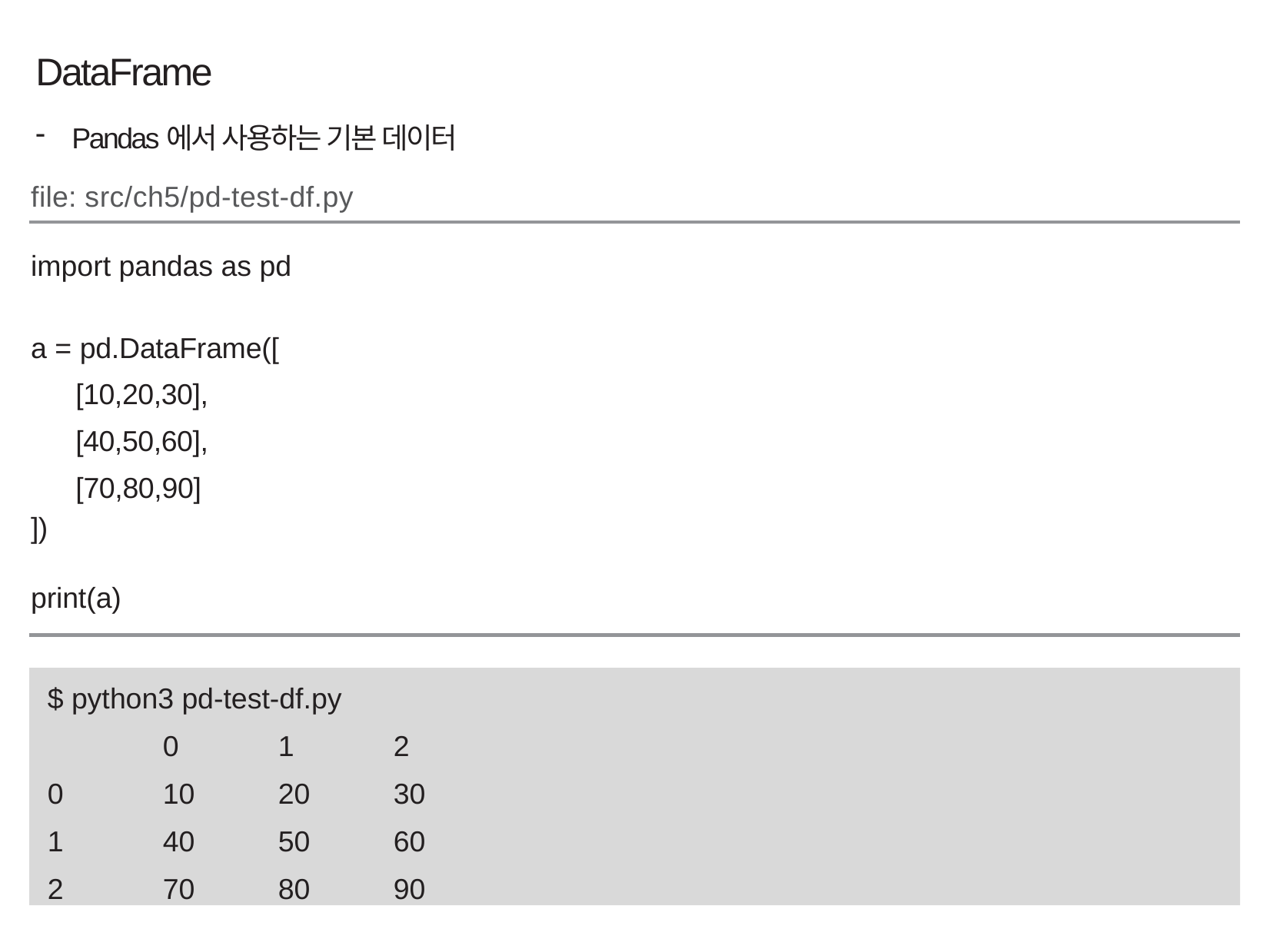

DataFrame
Pandas에서 사용하는 기본 데이터
file: src/ch5/pd-test-df.py

import pandas as pd

a = pd.DataFrame([
[10,20,30],
[40,50,60],
[70,80,90]
])

print(a)

$ python3 pd-test-df.py
     	0     	1      	2
0  	10    	20    	30
1  	40    	50    	60
2  	70    	80    	90